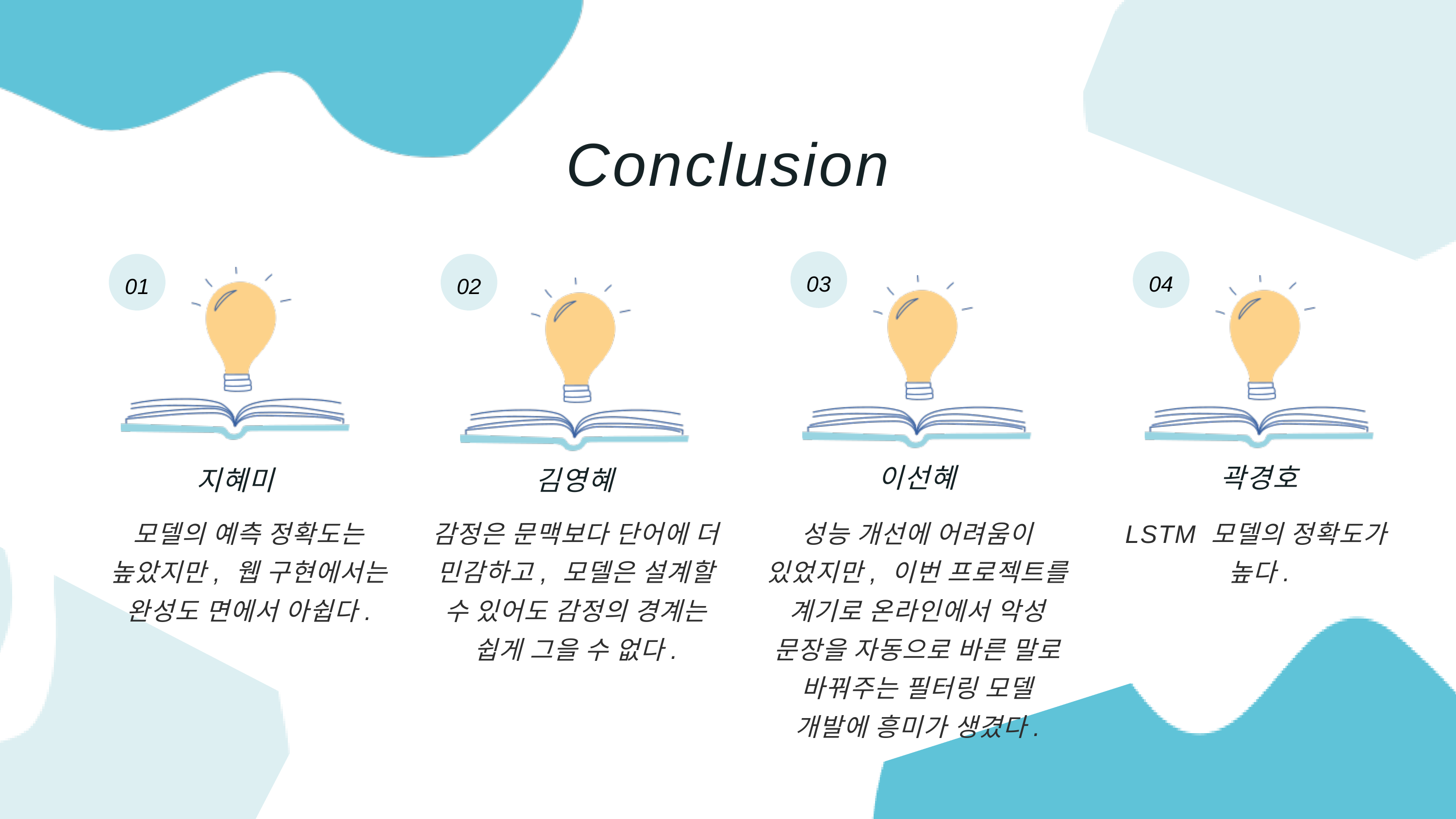

Conclusion

03

04

01

02

이선혜
곽경호
지혜미
김영혜
모델의 예측 정확도는 높았지만, 웹 구현에서는 완성도 면에서 아쉽다.
감정은 문맥보다 단어에 더 민감하고, 모델은 설계할 수 있어도 감정의 경계는 쉽게 그을 수 없다.
성능 개선에 어려움이 있었지만, 이번 프로젝트를 계기로 온라인에서 악성 문장을 자동으로 바른 말로 바꿔주는 필터링 모델 개발에 흥미가 생겼다.
LSTM 모델의 정확도가
높다.